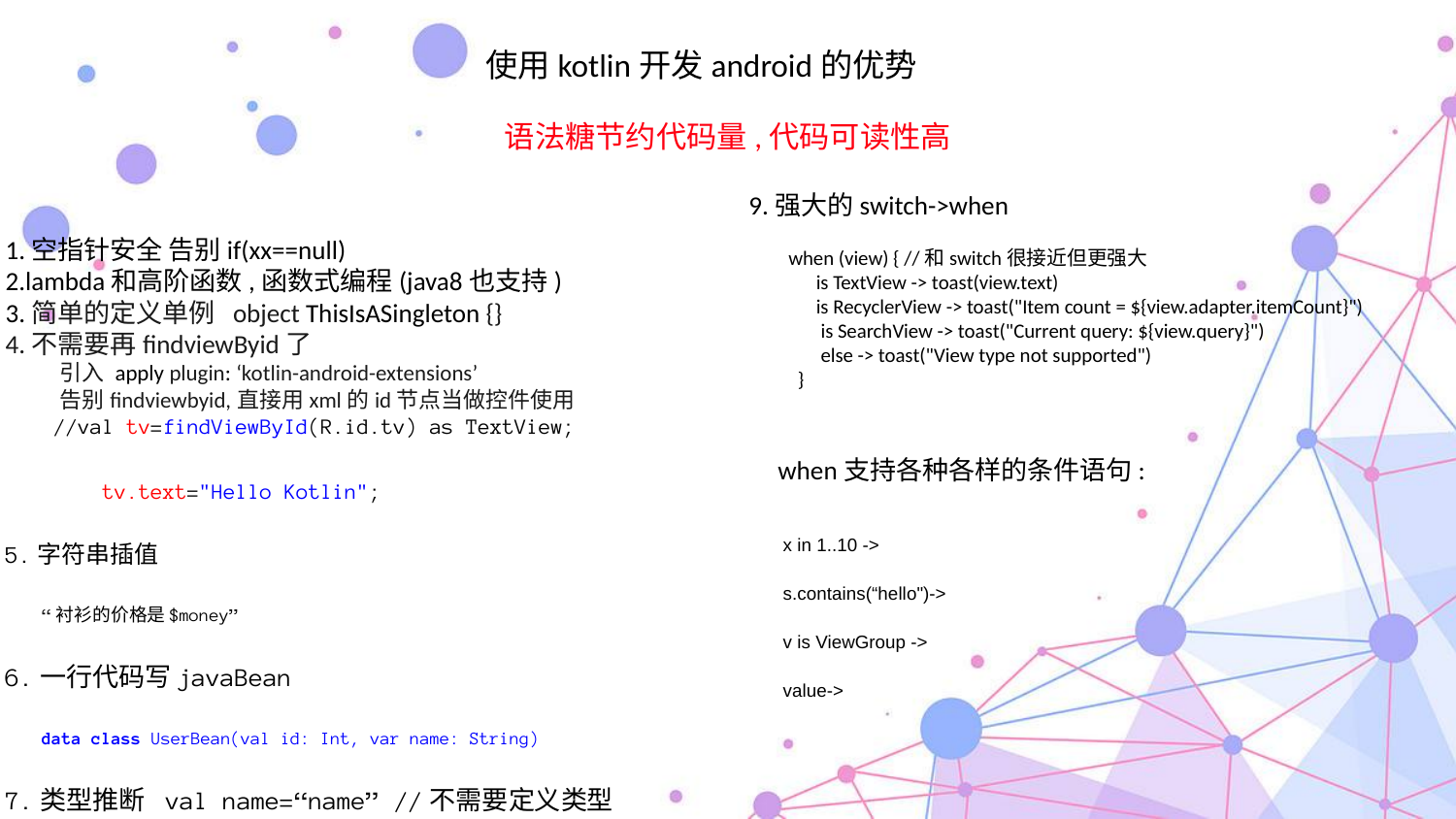

使用kotlin开发android的优势
语法糖节约代码量,代码可读性高
9.强大的switch->when
1.空指针安全 告别if(xx==null)
2.lambda和高阶函数,函数式编程(java8也支持)
3.简单的定义单例  object ThisIsASingleton {}
4.不需要再findviewByid了
引入 apply plugin: ‘kotlin-android-extensions’
告别findviewbyid,直接用xml的id节点当做控件使用
 //val tv=findViewById(R.id.tv) as TextView;
	  tv.text="Hello Kotlin";
5.字符串插值
“衬衫的价格是$money”
6.一行代码写javaBean
data class UserBean(val id: Int, var name: String)
7.类型推断 val name=“name” //不需要定义类型
8.强大的集合操作符(类似java8streamApi) foreach filter map….
when (view) { //和switch很接近但更强大
      is TextView -> toast(view.text)
      is RecyclerView -> toast("Item count = ${view.adapter.itemCount}")
       is SearchView -> toast("Current query: ${view.query}")
       else -> toast("View type not supported")
  }

when支持各种各样的条件语句:

 x in 1..10 ->
 s.contains(“hello")->
 v is ViewGroup ->
 value->